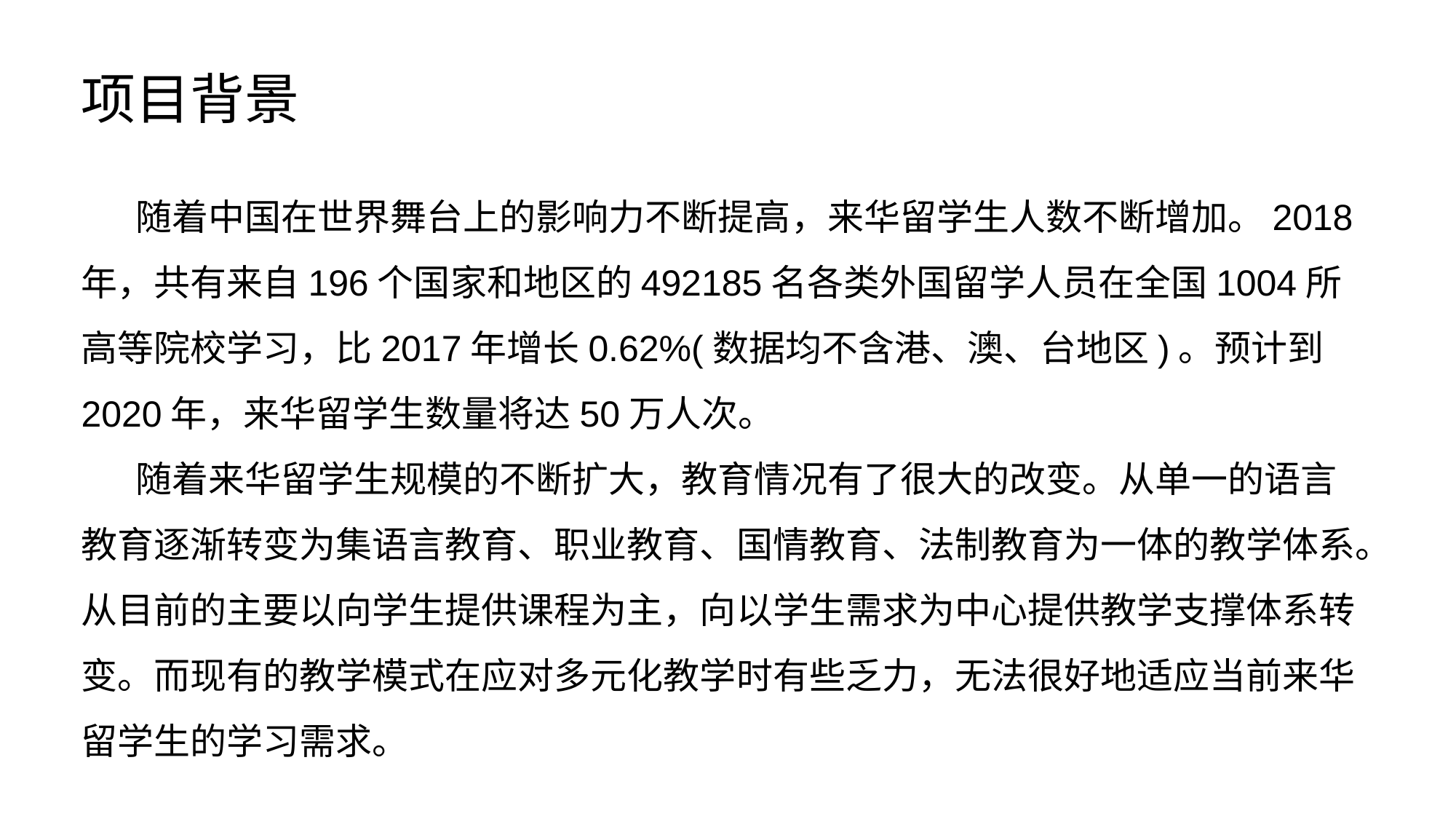

项目背景
随着中国在世界舞台上的影响力不断提高，来华留学生人数不断增加。2018年，共有来自196个国家和地区的492185名各类外国留学人员在全国1004所高等院校学习，比2017年增长0.62%(数据均不含港、澳、台地区)。预计到2020年，来华留学生数量将达50万人次。
随着来华留学生规模的不断扩大，教育情况有了很大的改变。从单一的语言教育逐渐转变为集语言教育、职业教育、国情教育、法制教育为一体的教学体系。从目前的主要以向学生提供课程为主，向以学生需求为中心提供教学支撑体系转变。而现有的教学模式在应对多元化教学时有些乏力，无法很好地适应当前来华留学生的学习需求。